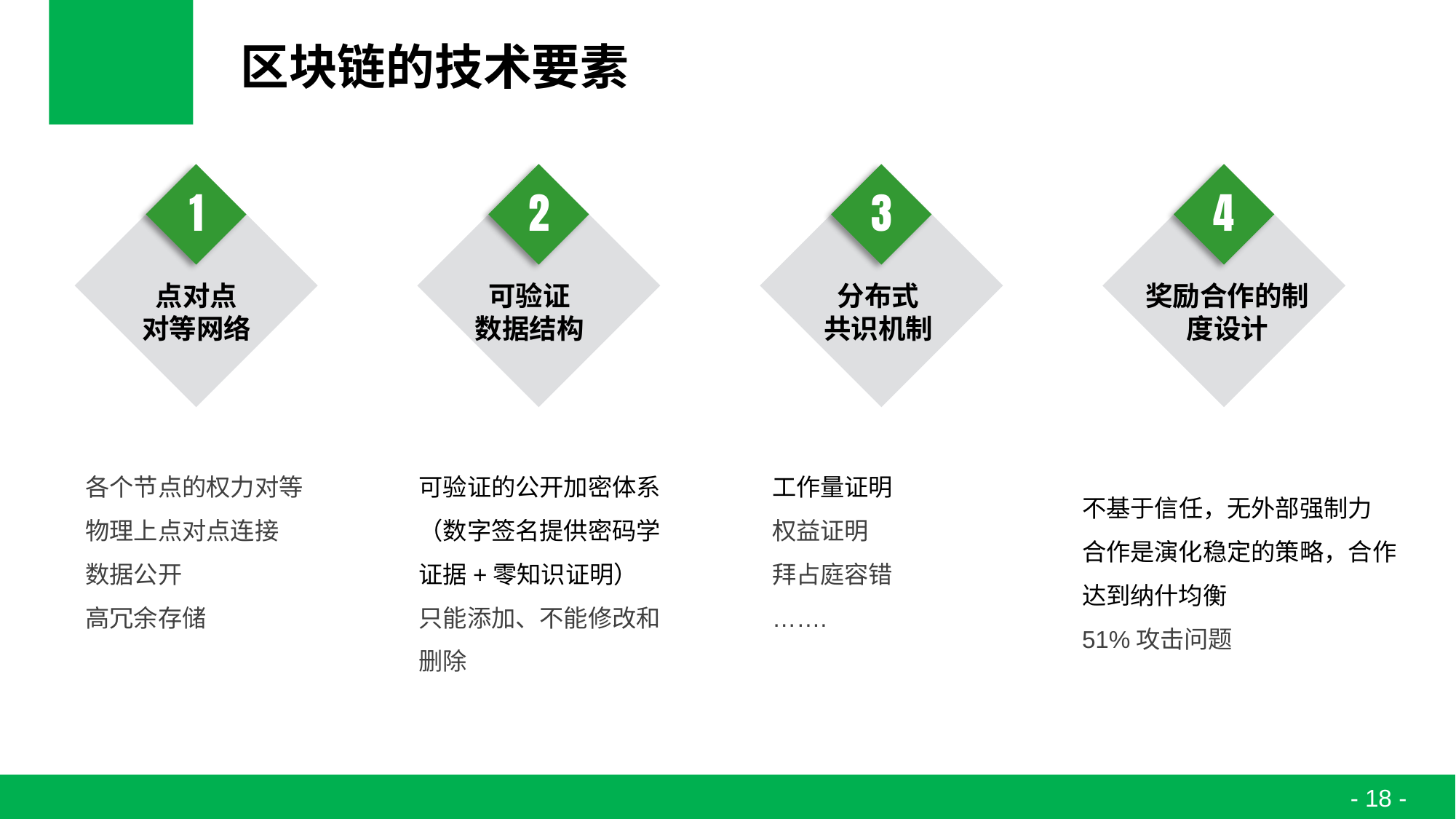

# 区块链的技术要素

1
2
3
4
点对点
对等网络
可验证
数据结构
分布式
共识机制
奖励合作的制度设计
各个节点的权力对等
物理上点对点连接
数据公开
高冗余存储
可验证的公开加密体系（数字签名提供密码学证据+零知识证明）
只能添加、不能修改和删除
工作量证明
权益证明
拜占庭容错
…….
不基于信任，无外部强制力
合作是演化稳定的策略，合作达到纳什均衡
51%攻击问题